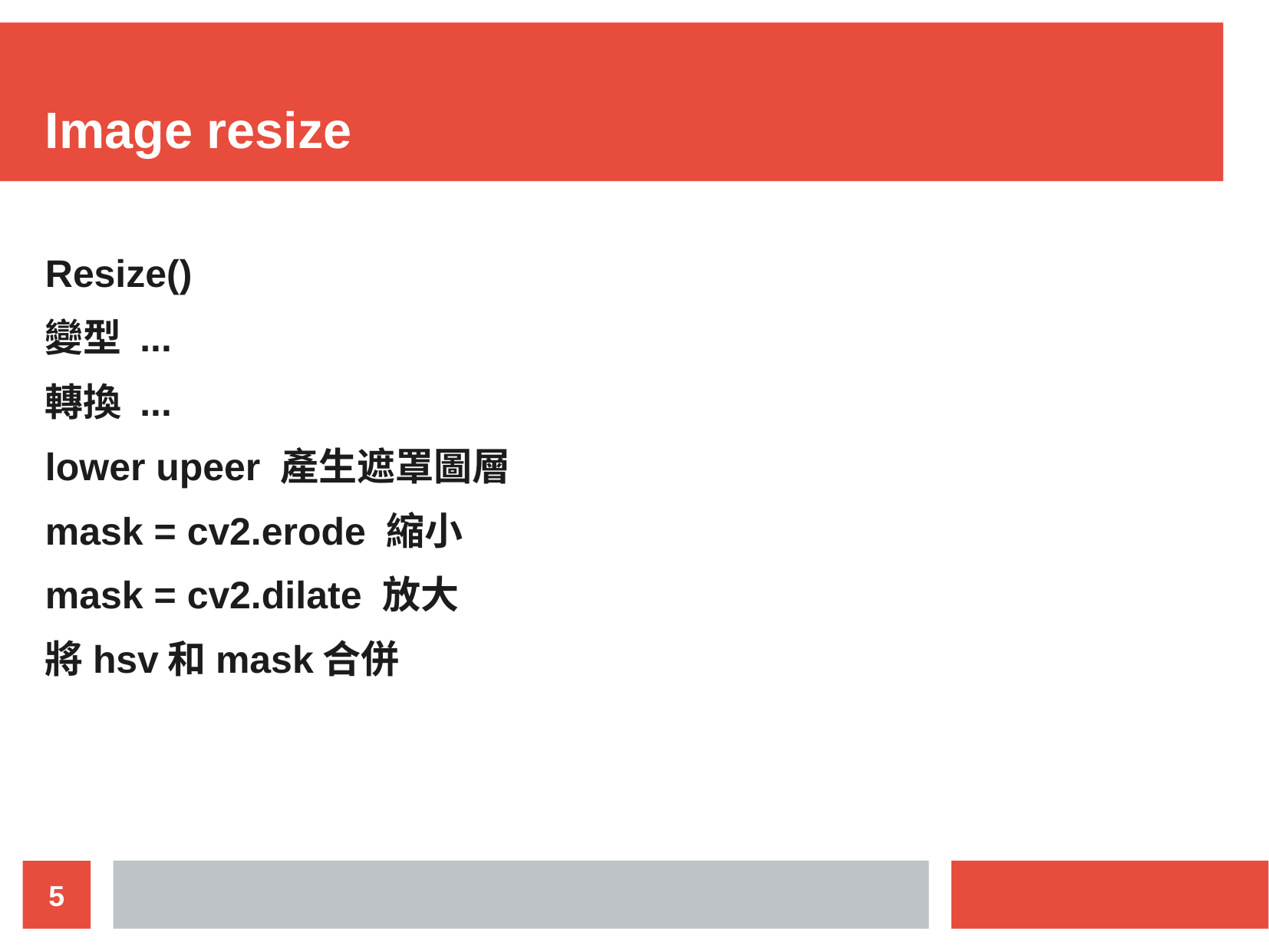

Image resize
Resize()
變型 ...
轉換 ...
lower upeer 產生遮罩圖層
mask = cv2.erode 縮小
mask = cv2.dilate 放大
將hsv和mask合併

5